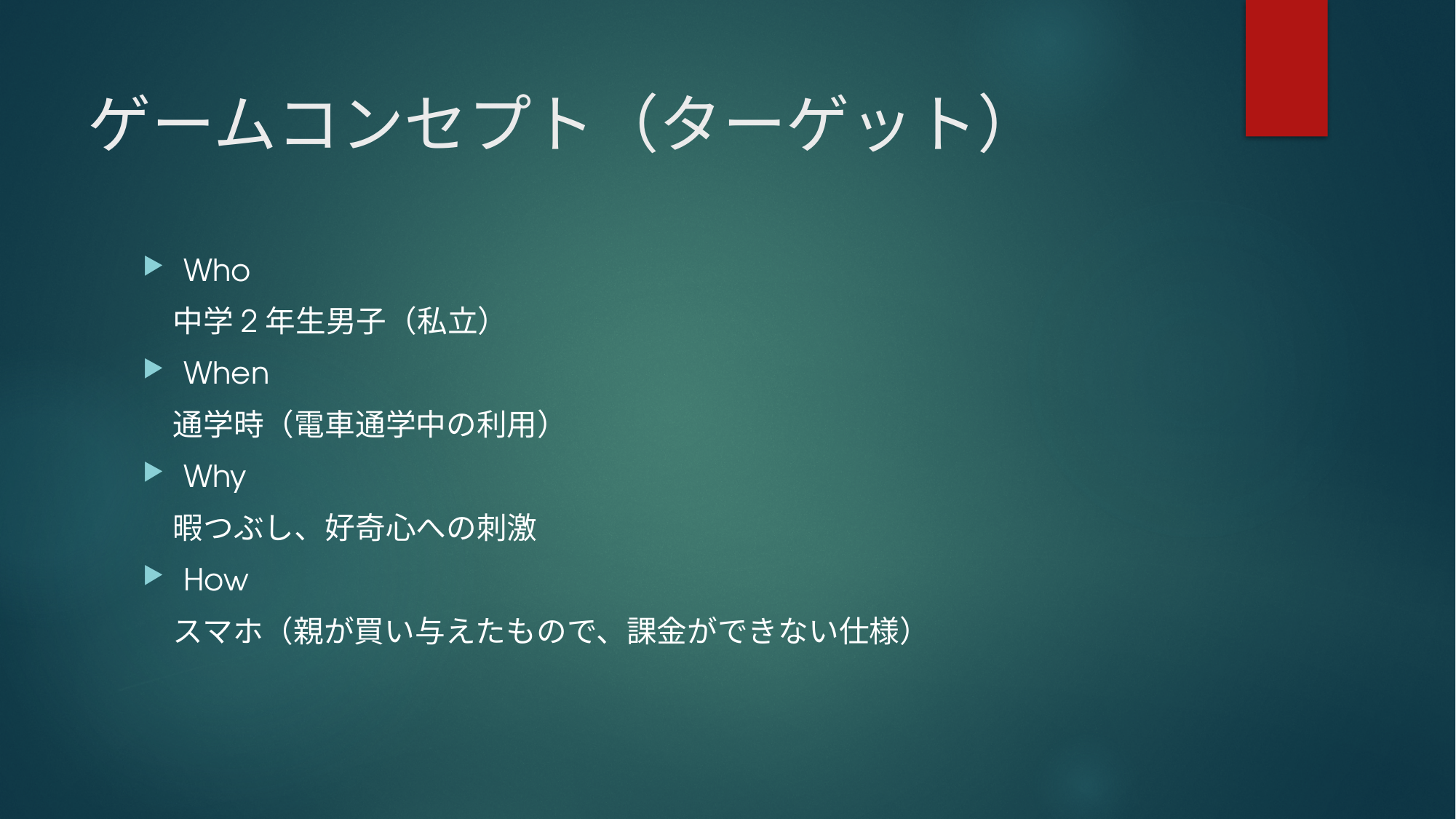

# ゲームコンセプト（ターゲット）
Who
　中学2年生男子（私立）
When
　通学時（電車通学中の利用）
Why
　暇つぶし、好奇心への刺激
How
　スマホ（親が買い与えたもので、課金ができない仕様）